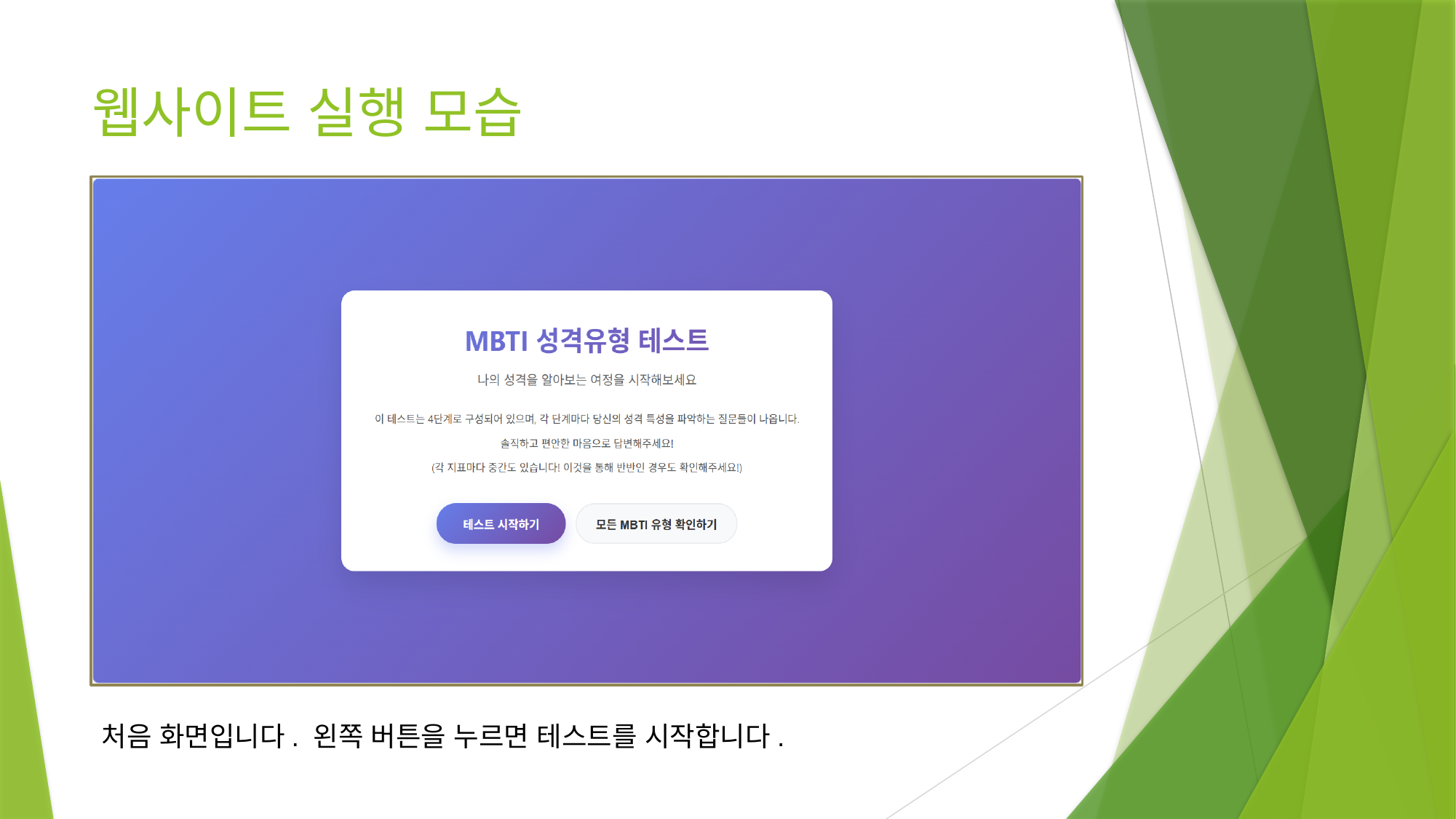

# 웹사이트 실행 모습

처음 화면입니다. 왼쪽 버튼을 누르면 테스트를 시작합니다.